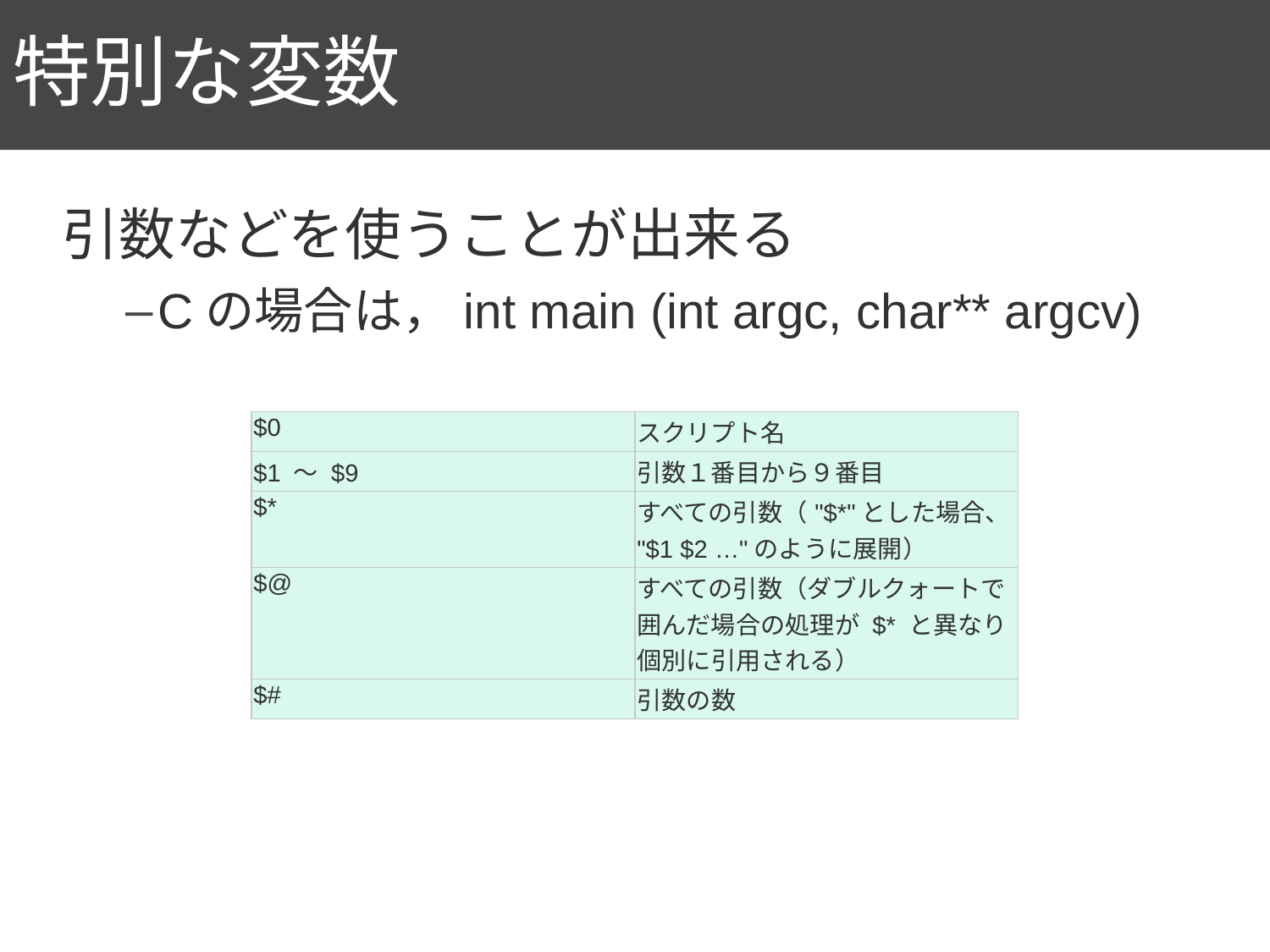

# 特別な変数
82
引数などを使うことが出来る
Cの場合は，int main (int argc, char** argcv)
| $0 | スクリプト名 |
| --- | --- |
| $1 〜 $9 | 引数１番目から９番目 |
| $\* | すべての引数（"$\*"とした場合、"$1 $2 …"のように展開） |
| $@ | すべての引数（ダブルクォートで囲んだ場合の処理が $\* と異なり個別に引用される） |
| $# | 引数の数 |